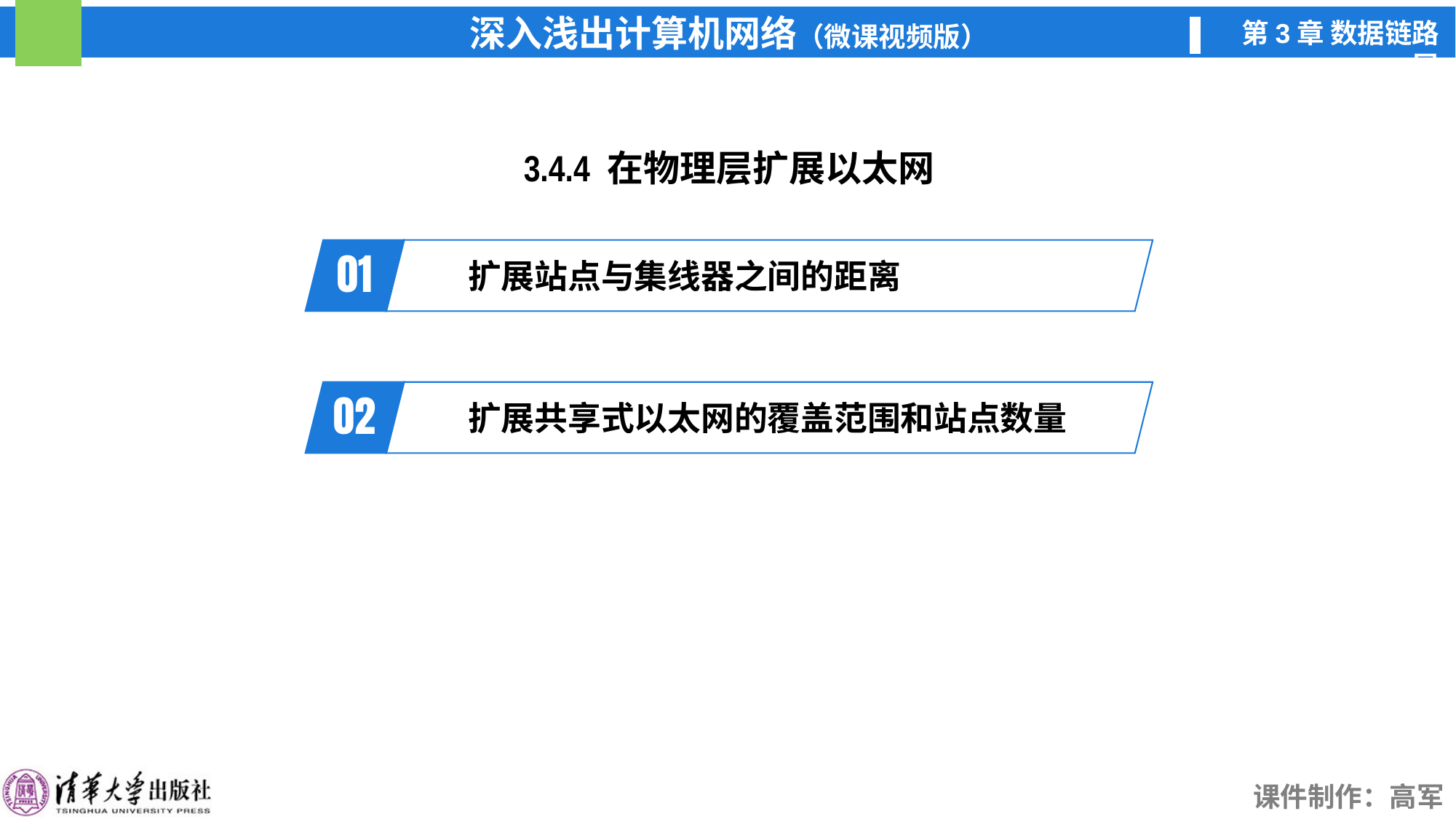

3.4.4 在物理层扩展以太网
01
扩展站点与集线器之间的距离
02
扩展共享式以太网的覆盖范围和站点数量